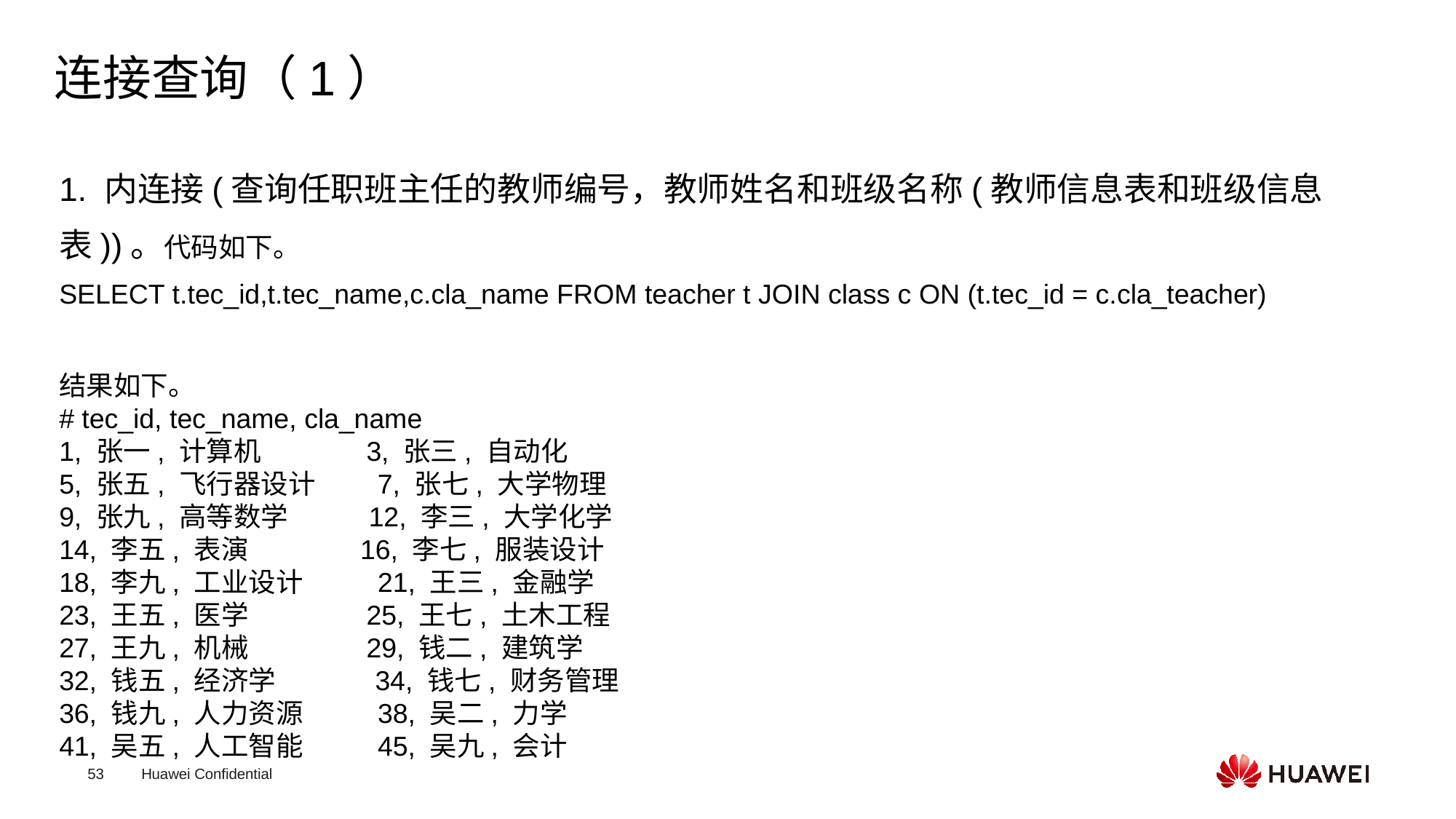

# 连接查询（1）
1. 内连接(查询任职班主任的教师编号，教师姓名和班级名称(教师信息表和班级信息表))。代码如下。
SELECT t.tec_id,t.tec_name,c.cla_name FROM teacher t JOIN class c ON (t.tec_id = c.cla_teacher)
结果如下。
# tec_id, tec_name, cla_name
1, 张一, 计算机                3, 张三, 自动化
5, 张五, 飞行器设计         7, 张七, 大学物理
9, 张九, 高等数学            12, 李三, 大学化学
14, 李五, 表演                 16, 李七, 服装设计
18, 李九, 工业设计           21, 王三, 金融学
23, 王五, 医学                  25, 王七, 土木工程
27, 王九, 机械                  29, 钱二, 建筑学
32, 钱五, 经济学               34, 钱七, 财务管理
36, 钱九, 人力资源           38, 吴二, 力学
41, 吴五, 人工智能           45, 吴九, 会计
Text
Text
Text
Text
Text
Text
Text
Text
Text
Text
Text
Text
Text
Text
Text
Text
Text
Text
Text
Text
Text
Text
Text
Text
Text
Text
Text
Text
Text
Text
Text
Text
Text
Text
Text
Text
Text
Text
Text
Text
Text
Text
Text
Text
Text
Text